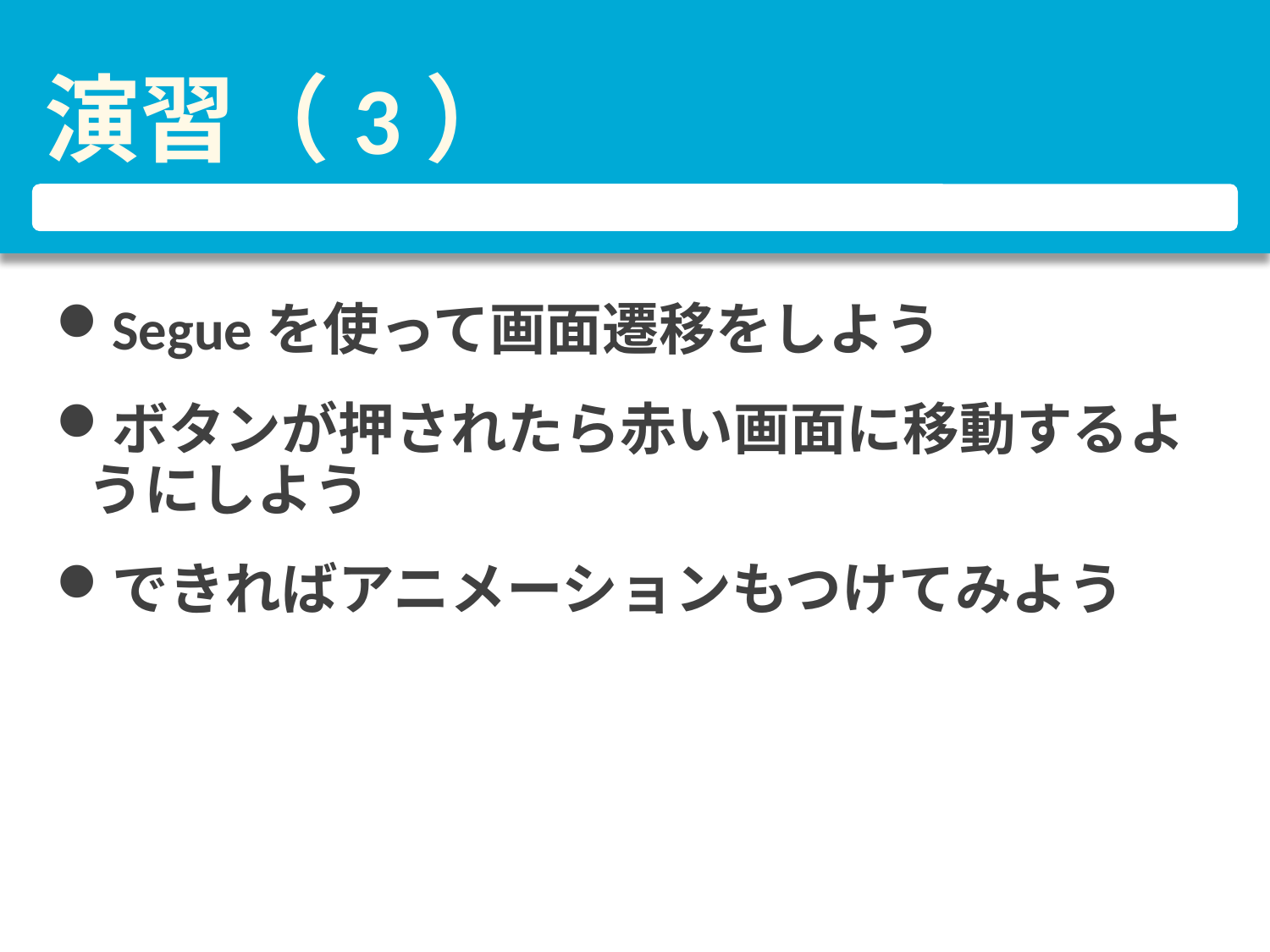

# 演習（3）
Segueを使って画面遷移をしよう
ボタンが押されたら赤い画面に移動するようにしよう
できればアニメーションもつけてみよう